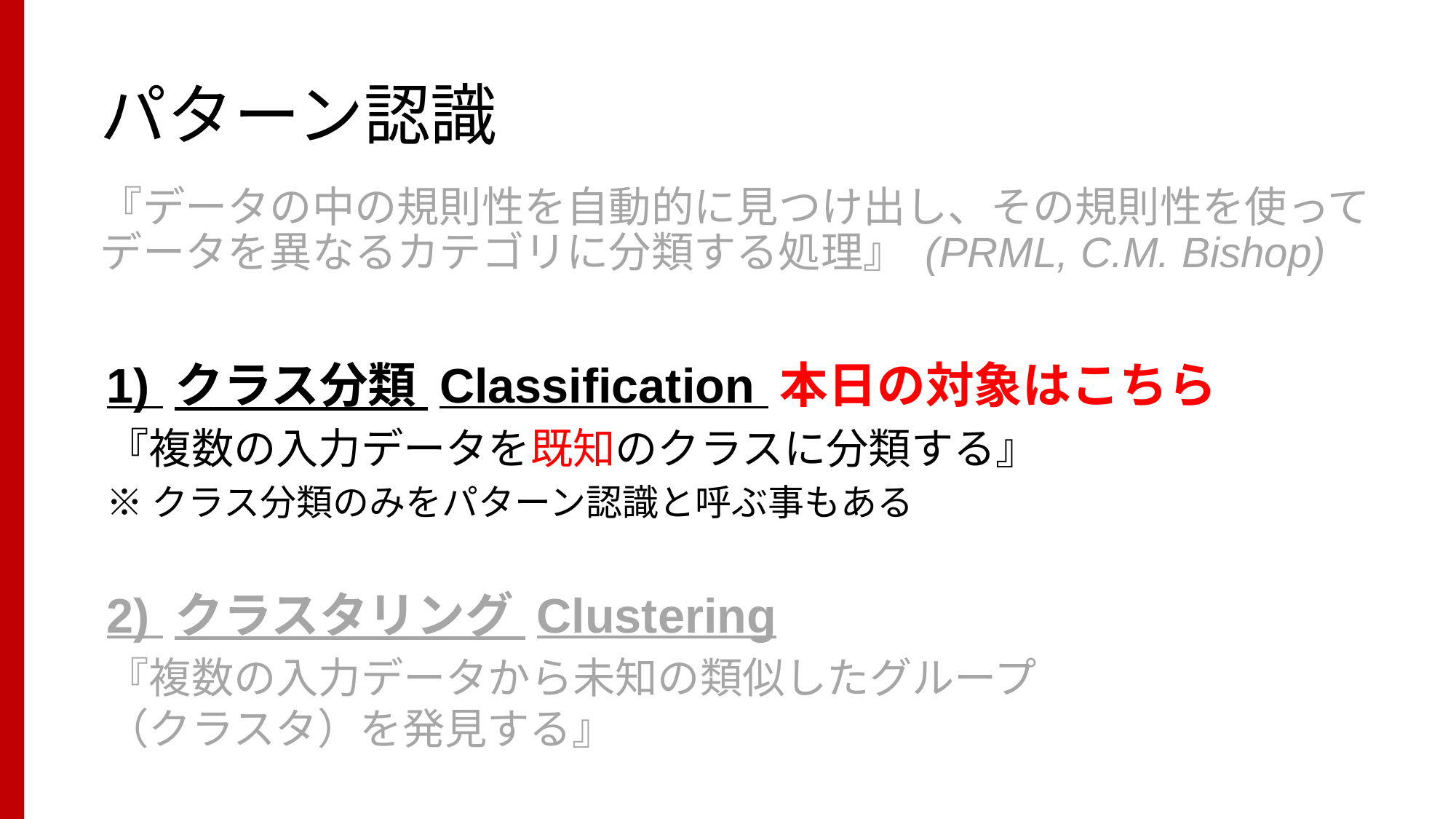

# パターン認識
『データの中の規則性を自動的に見つけ出し、その規則性を使ってデータを異なるカテゴリに分類する処理』 (PRML, C.M. Bishop)
1) クラス分類 Classification 本日の対象はこちら
『複数の入力データを既知のクラスに分類する』
※クラス分類のみをパターン認識と呼ぶ事もある
2) クラスタリング Clustering
『複数の入力データから未知の類似したグループ　　（クラスタ）を発見する』